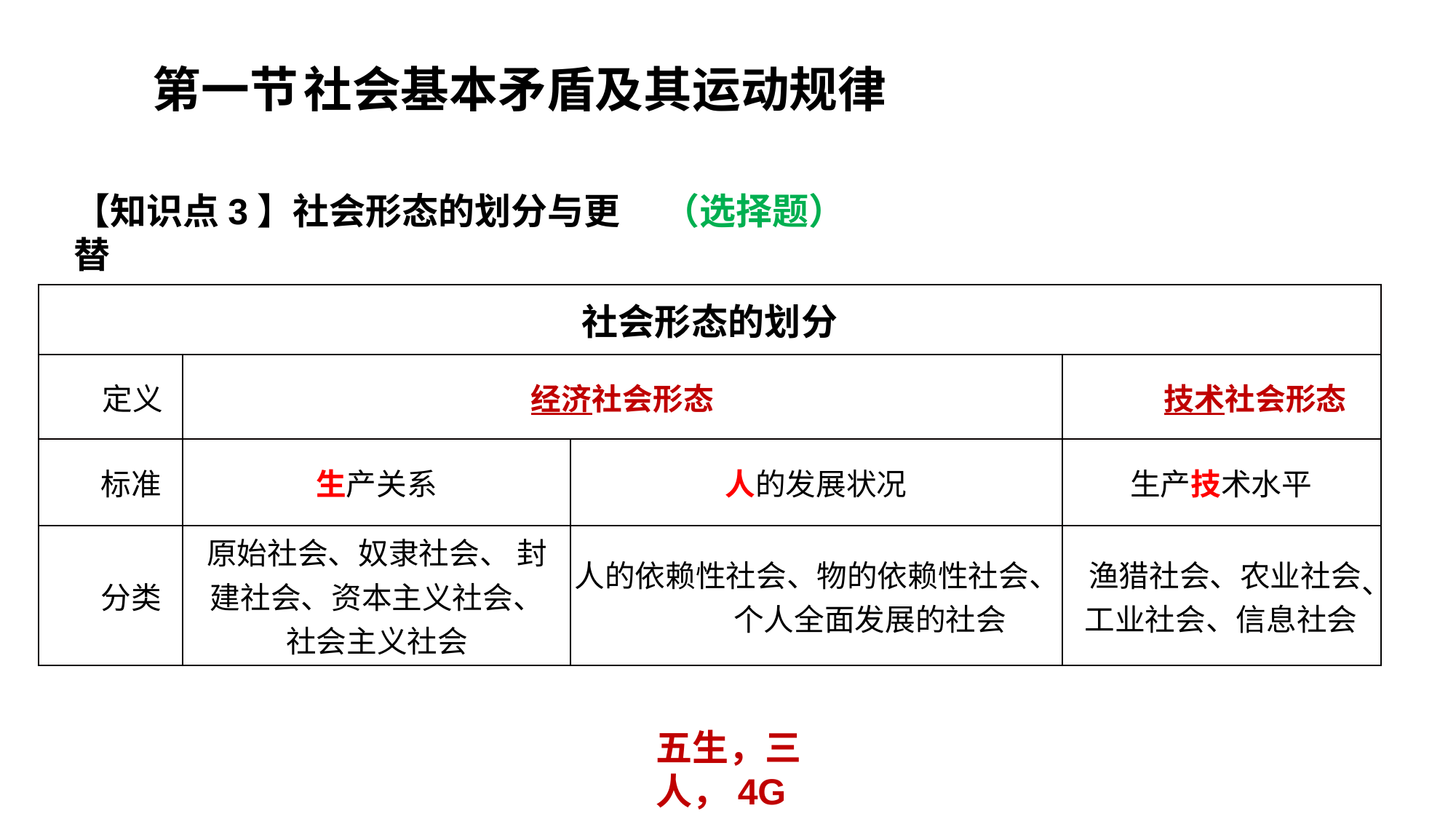

第一节	社会基本矛盾及其运动规律
【知识点3】社会形态的划分与更替
（选择题）
| 社会形态的划分 |  |  |  |
| --- | --- | --- | --- |
| 定义 | 经济社会形态 |  | 技术社会形态 |
| 标准 | 生产关系 | 人的发展状况 | 生产技术水平 |
| 分类 | 原始社会、奴隶社会、 封建社会、资本主义社会、 社会主义社会 | 人的依赖性社会、物的依赖性社会、 个人全面发展的社会 | 渔猎社会、农业社会 工业社会、信息社会 |
、
五生，三人，4G